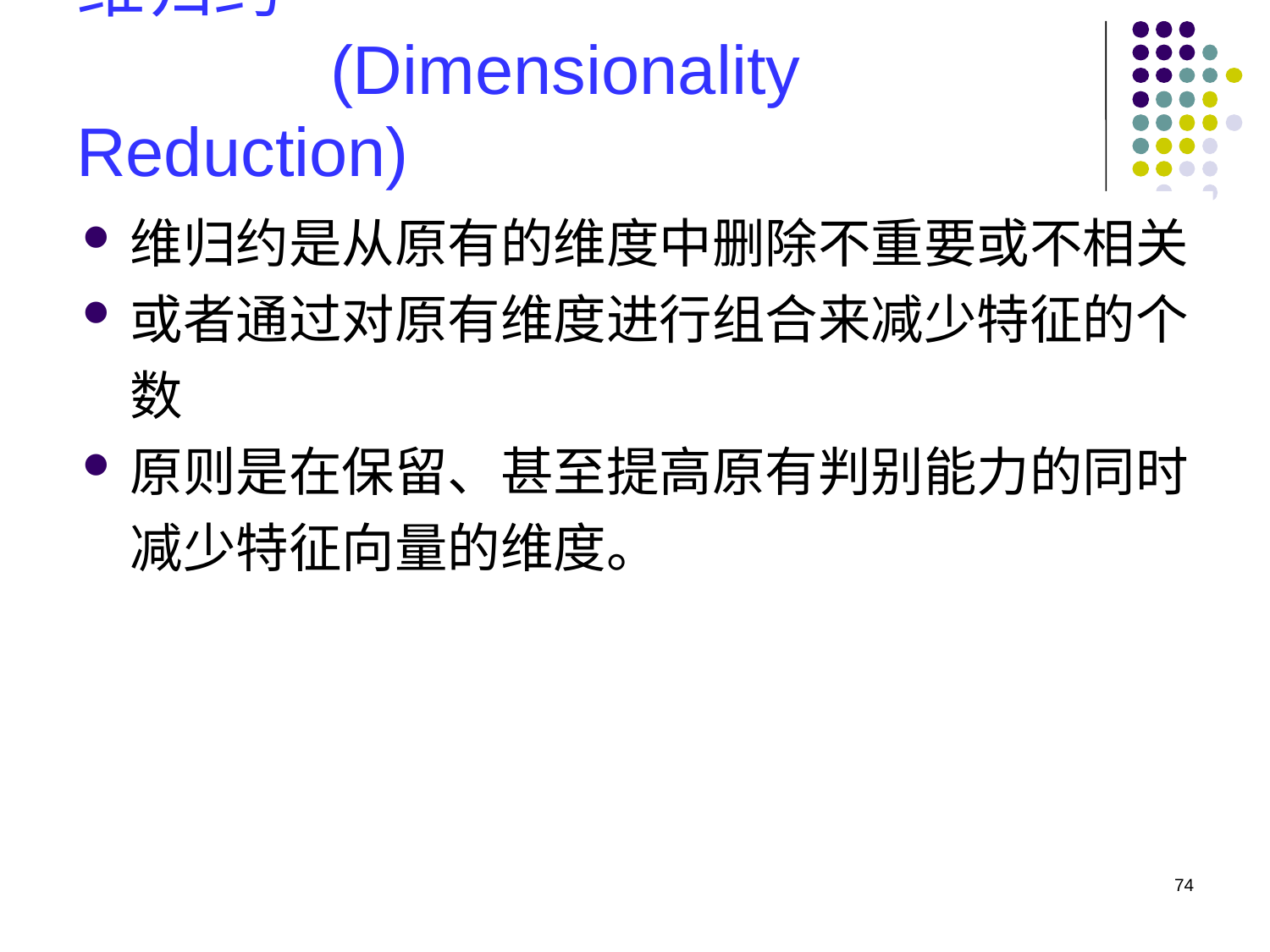

# 维归约 (Dimensionality Reduction)
维归约是从原有的维度中删除不重要或不相关
或者通过对原有维度进行组合来减少特征的个数
原则是在保留、甚至提高原有判别能力的同时减少特征向量的维度。
74